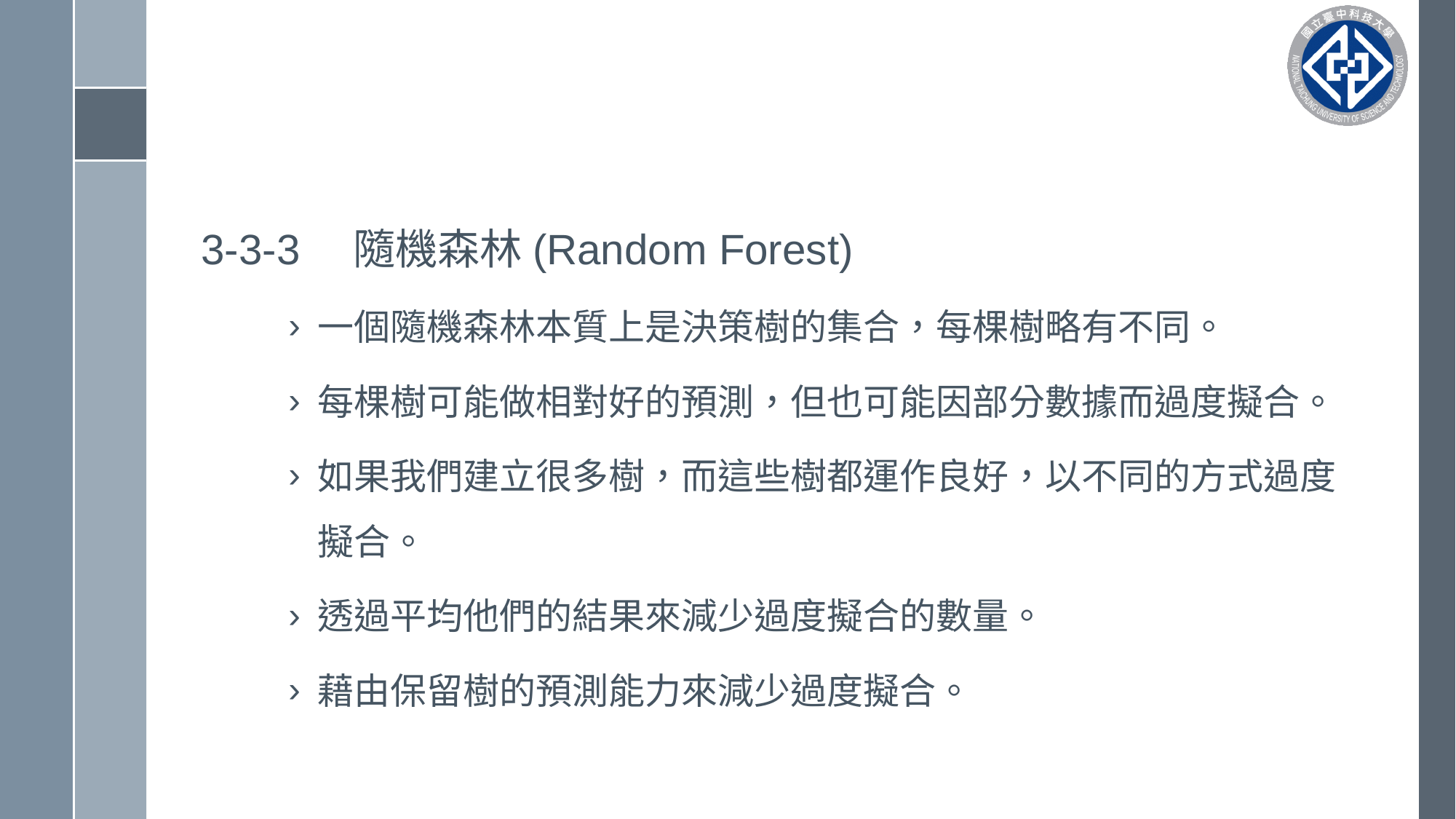

#
3-3-3　隨機森林(Random Forest)
一個隨機森林本質上是決策樹的集合，每棵樹略有不同。
每棵樹可能做相對好的預測，但也可能因部分數據而過度擬合。
如果我們建立很多樹，而這些樹都運作良好，以不同的方式過度擬合。
透過平均他們的結果來減少過度擬合的數量。
藉由保留樹的預測能力來減少過度擬合。